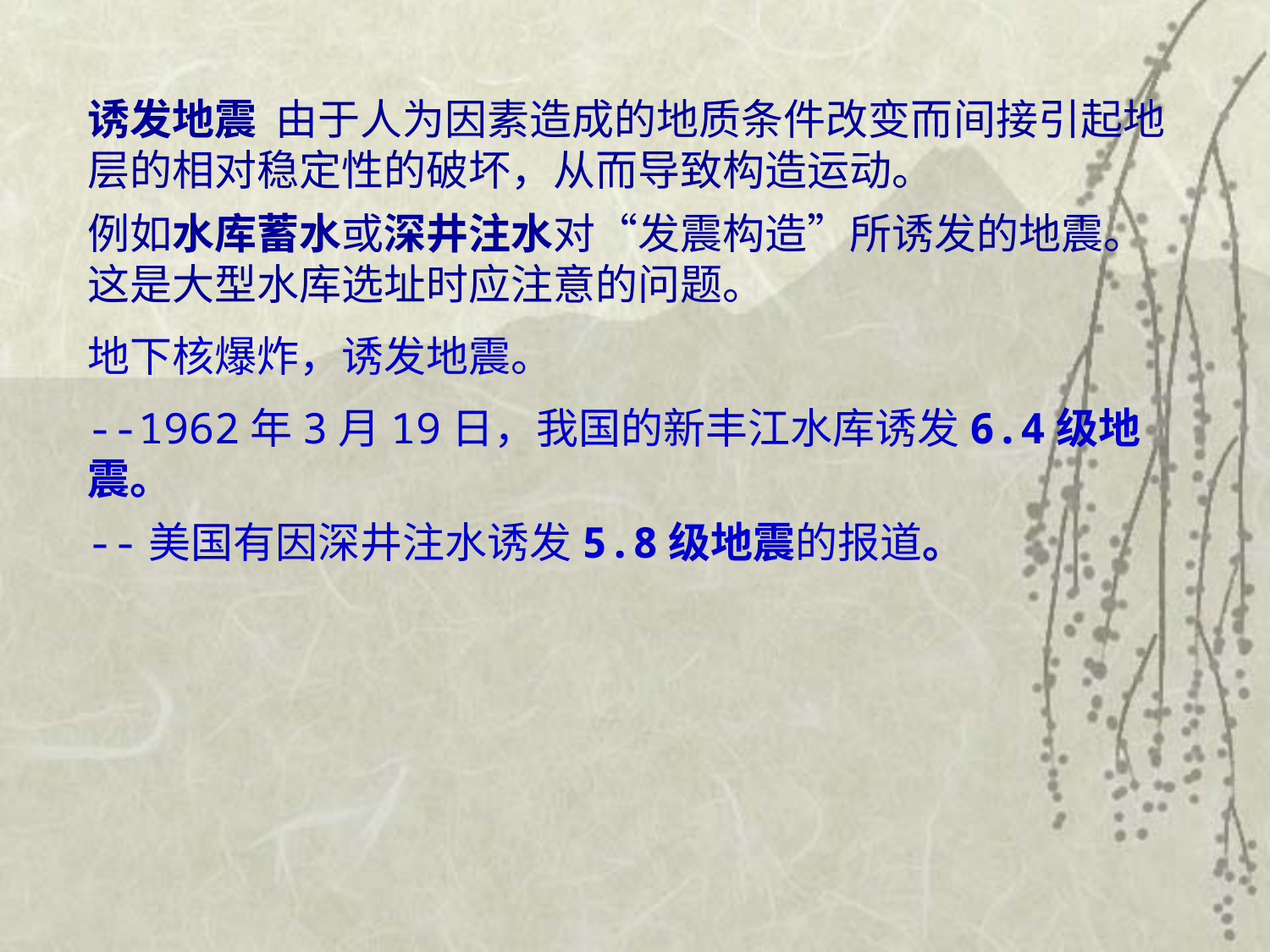

诱发地震  由于人为因素造成的地质条件改变而间接引起地层的相对稳定性的破坏，从而导致构造运动。
例如水库蓄水或深井注水对“发震构造”所诱发的地震。这是大型水库选址时应注意的问题。
地下核爆炸，诱发地震。
--1962年3月19日，我国的新丰江水库诱发6.4级地震。
--美国有因深井注水诱发5.8级地震的报道。